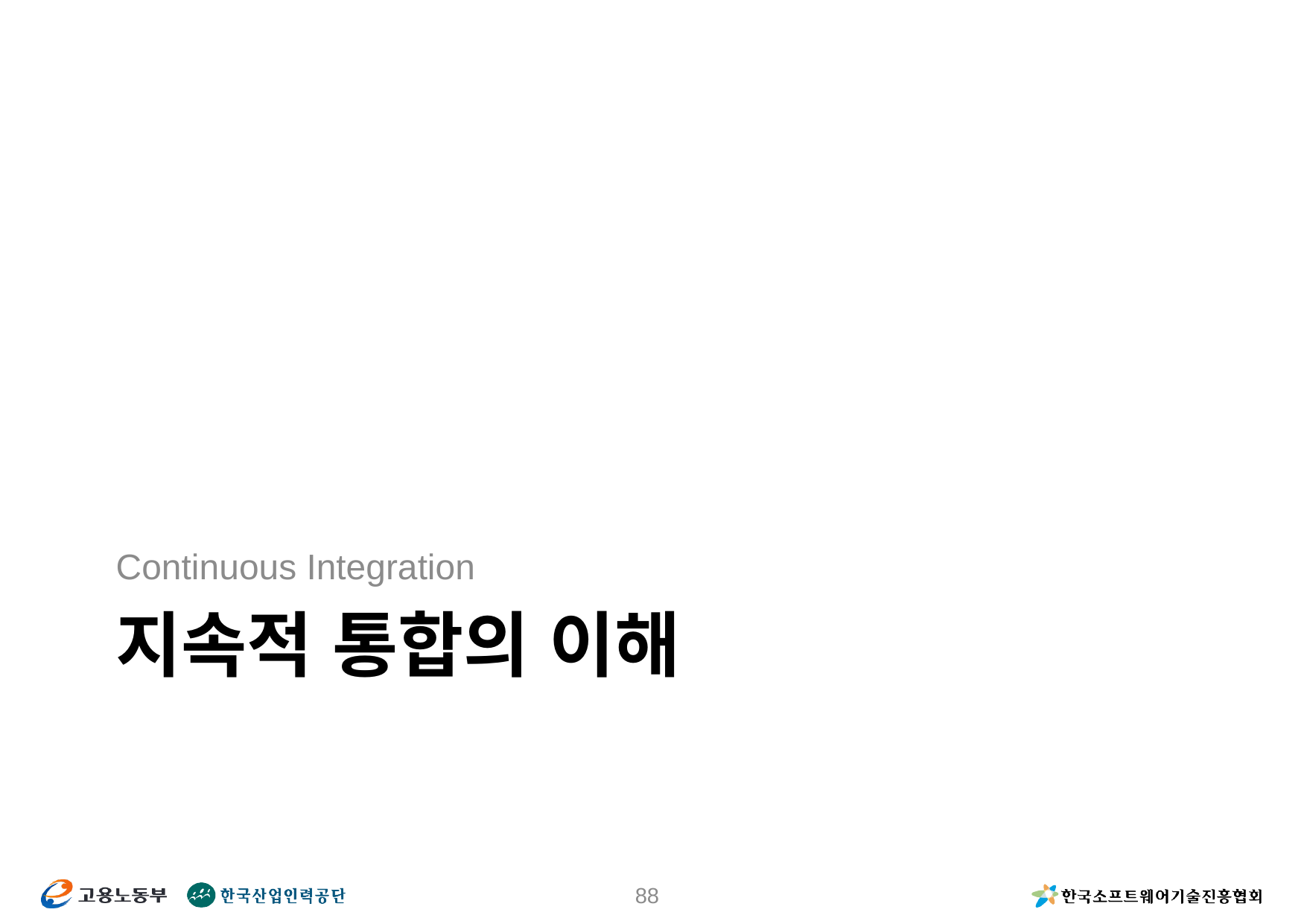

Continuous Integration
# 지속적 통합의 이해
88